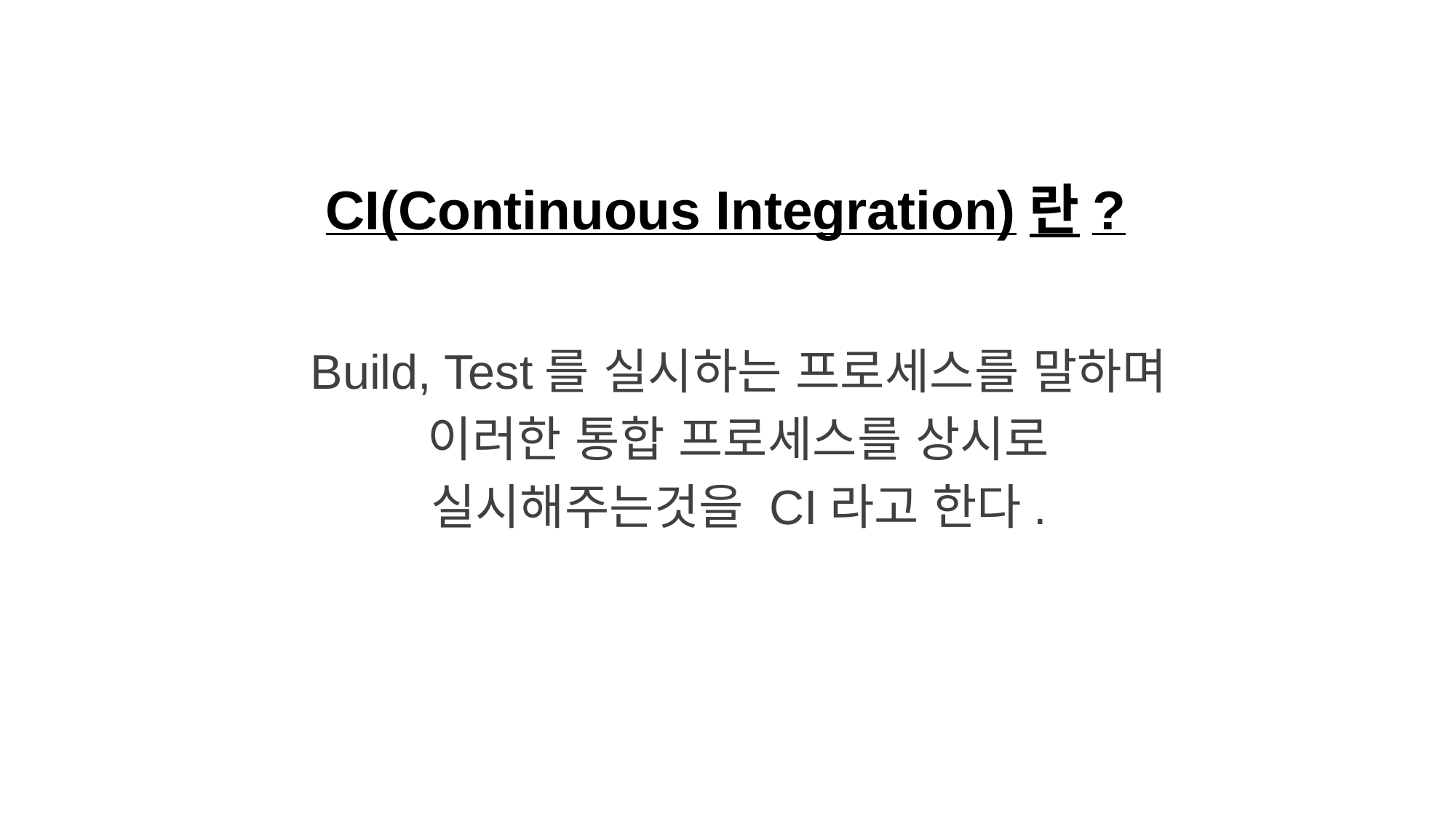

CI(Continuous Integration)란?
Build, Test를 실시하는 프로세스를 말하며
이러한 통합 프로세스를 상시로
실시해주는것을 CI라고 한다.